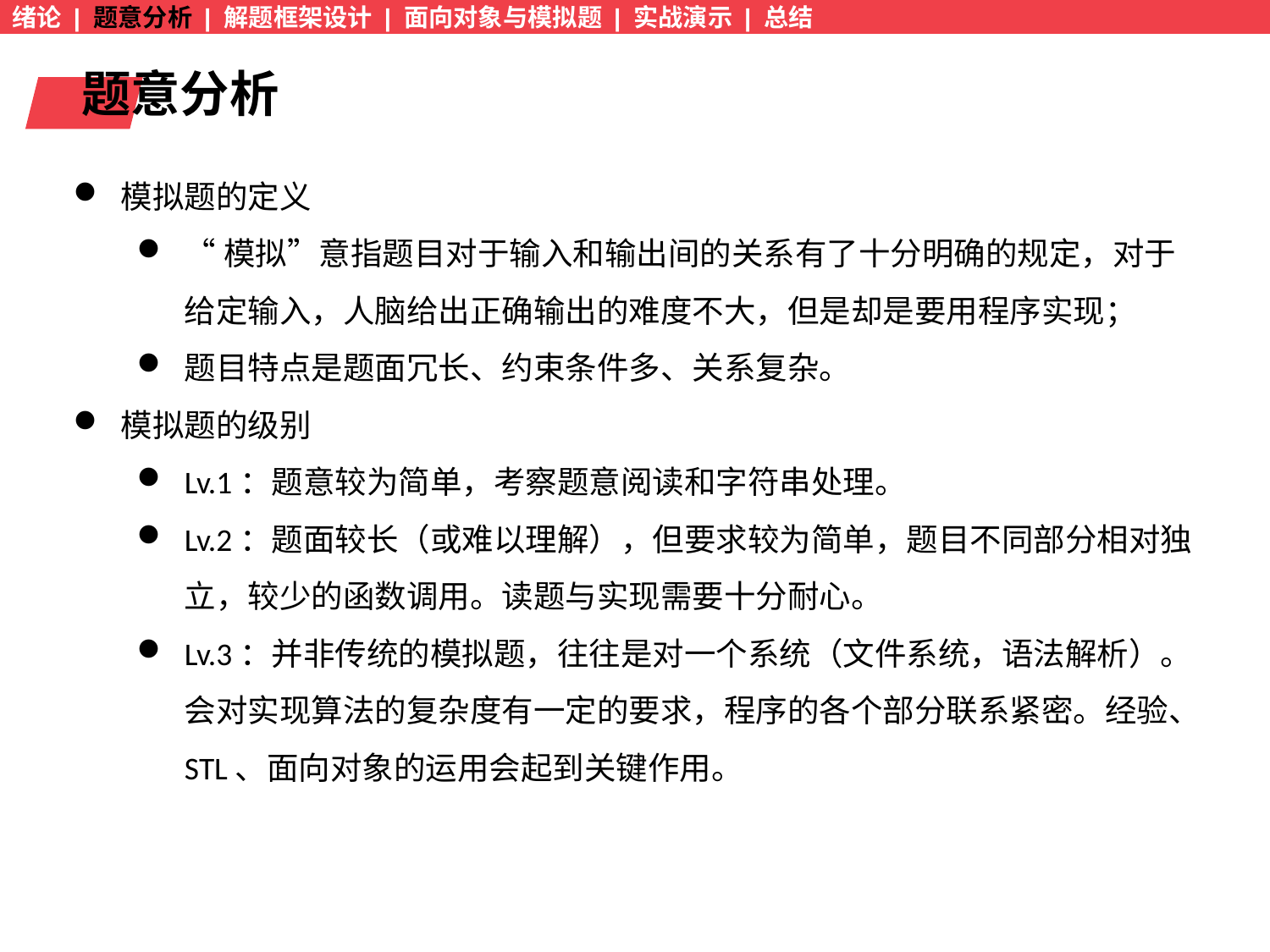

绪论 | 题意分析 | 解题框架设计 | 面向对象与模拟题 | 实战演示 | 总结
题意分析

模拟题的定义
“模拟”意指题目对于输入和输出间的关系有了十分明确的规定，对于给定输入，人脑给出正确输出的难度不大，但是却是要用程序实现；
题目特点是题面冗长、约束条件多、关系复杂。
模拟题的级别
Lv.1：题意较为简单，考察题意阅读和字符串处理。
Lv.2：题面较长（或难以理解），但要求较为简单，题目不同部分相对独立，较少的函数调用。读题与实现需要十分耐心。
Lv.3：并非传统的模拟题，往往是对一个系统（文件系统，语法解析）。会对实现算法的复杂度有一定的要求，程序的各个部分联系紧密。经验、STL、面向对象的运用会起到关键作用。
4